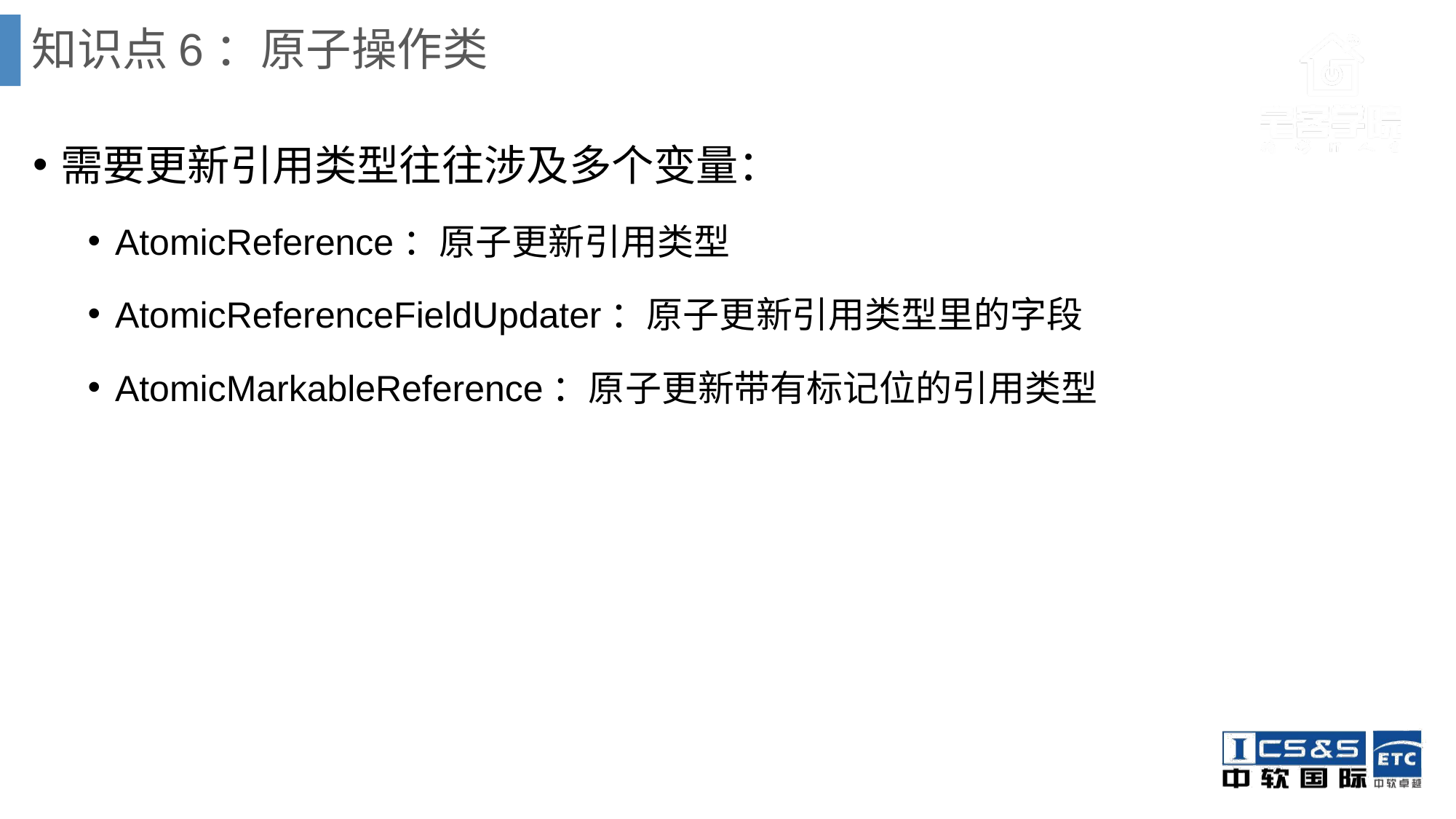

# 知识点6：原子操作类
需要更新引用类型往往涉及多个变量：
AtomicReference：原子更新引用类型
AtomicReferenceFieldUpdater：原子更新引用类型里的字段
AtomicMarkableReference：原子更新带有标记位的引用类型